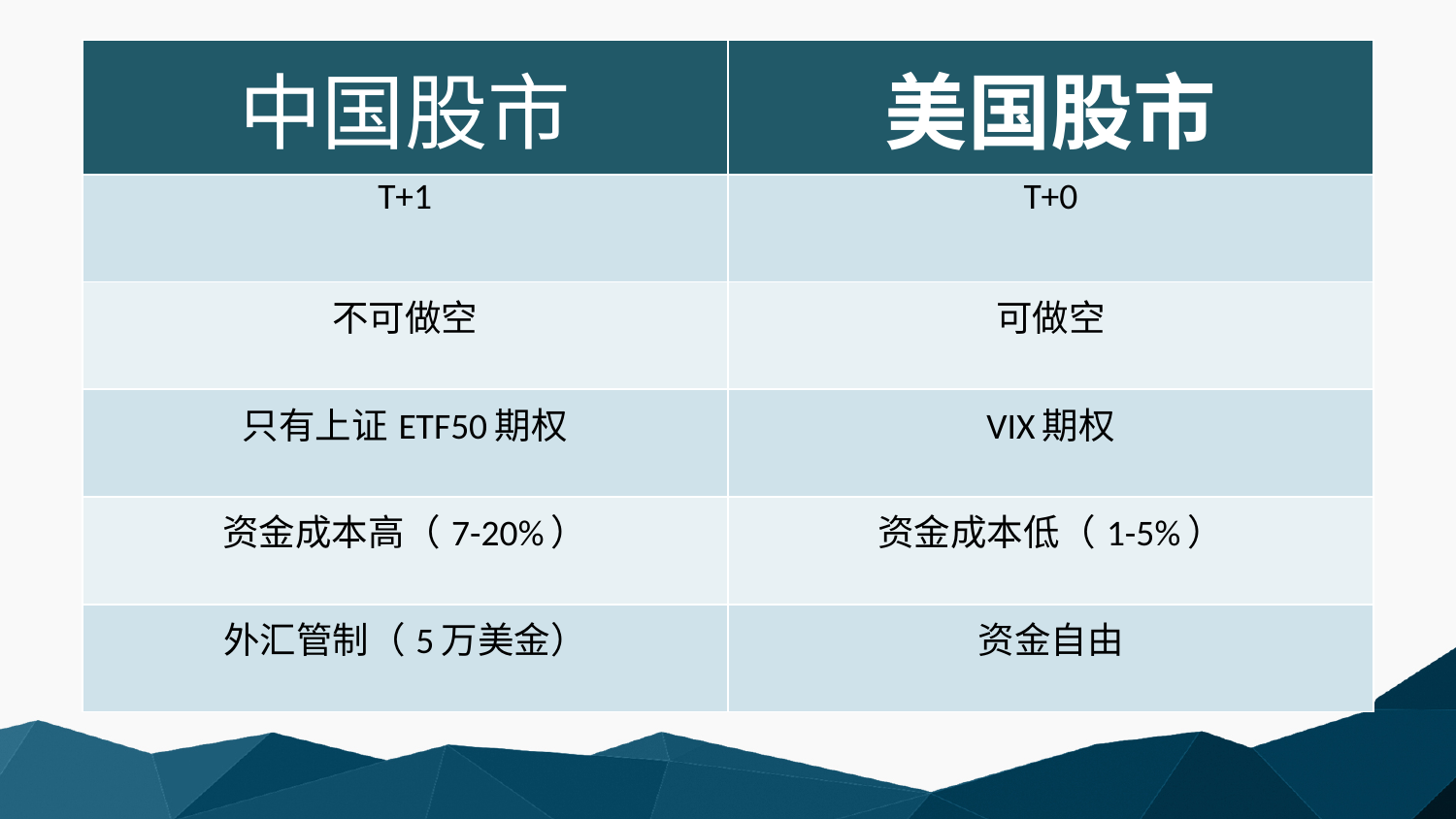

| 中国股市 | 美国股市 |
| --- | --- |
| T+1 | T+0 |
| 不可做空 | 可做空 |
| 只有上证ETF50期权 | VIX期权 |
| 资金成本高（7-20%） | 资金成本低（1-5%） |
| 外汇管制（5万美金） | 资金自由 |